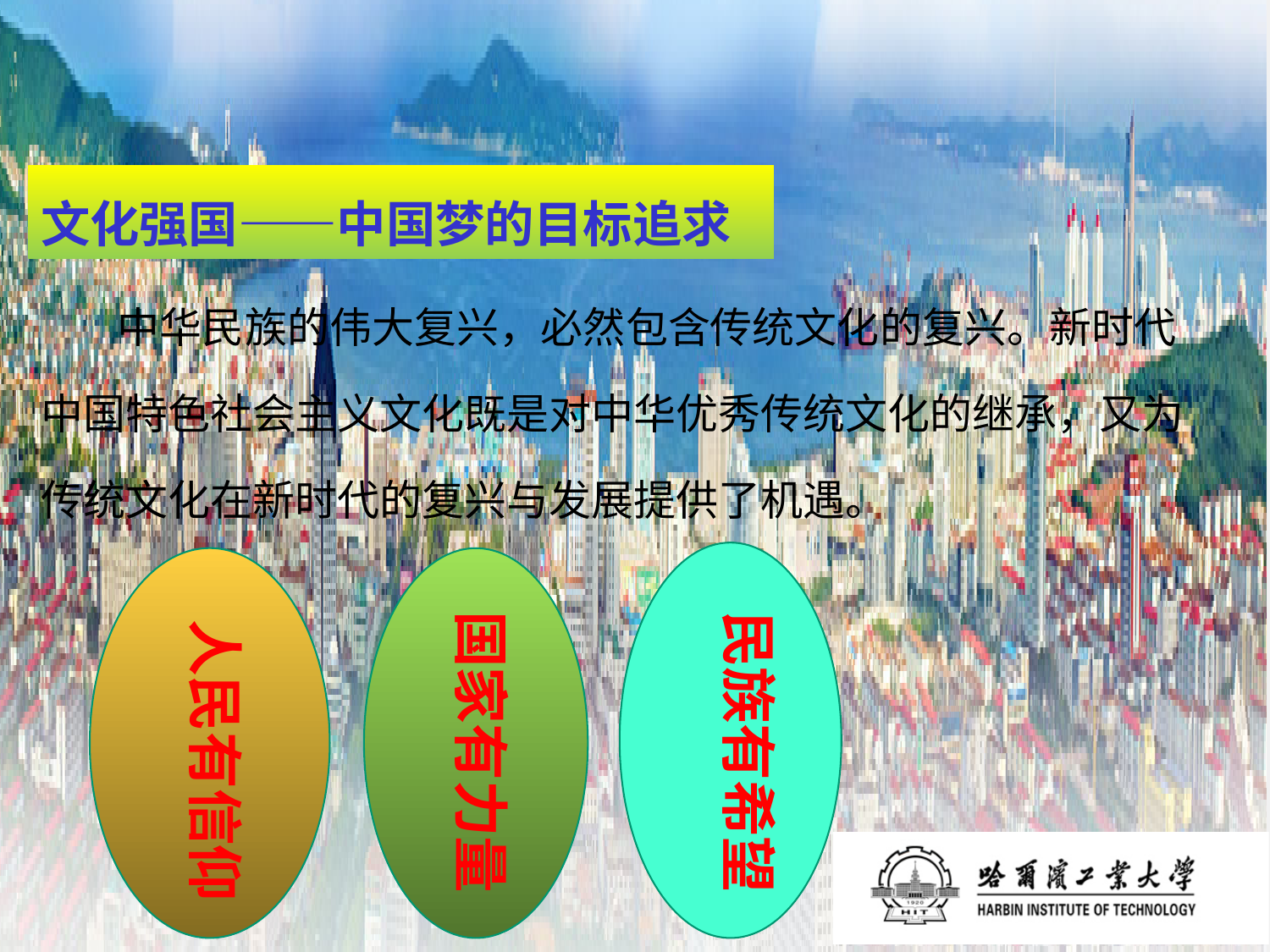

# 文化强国——中国梦的目标追求
       中华民族的伟大复兴，必然包含传统文化的复兴。新时代中国特色社会主义文化既是对中华优秀传统文化的继承，又为传统文化在新时代的复兴与发展提供了机遇。

国家有力量
民族有希望
人民有信仰